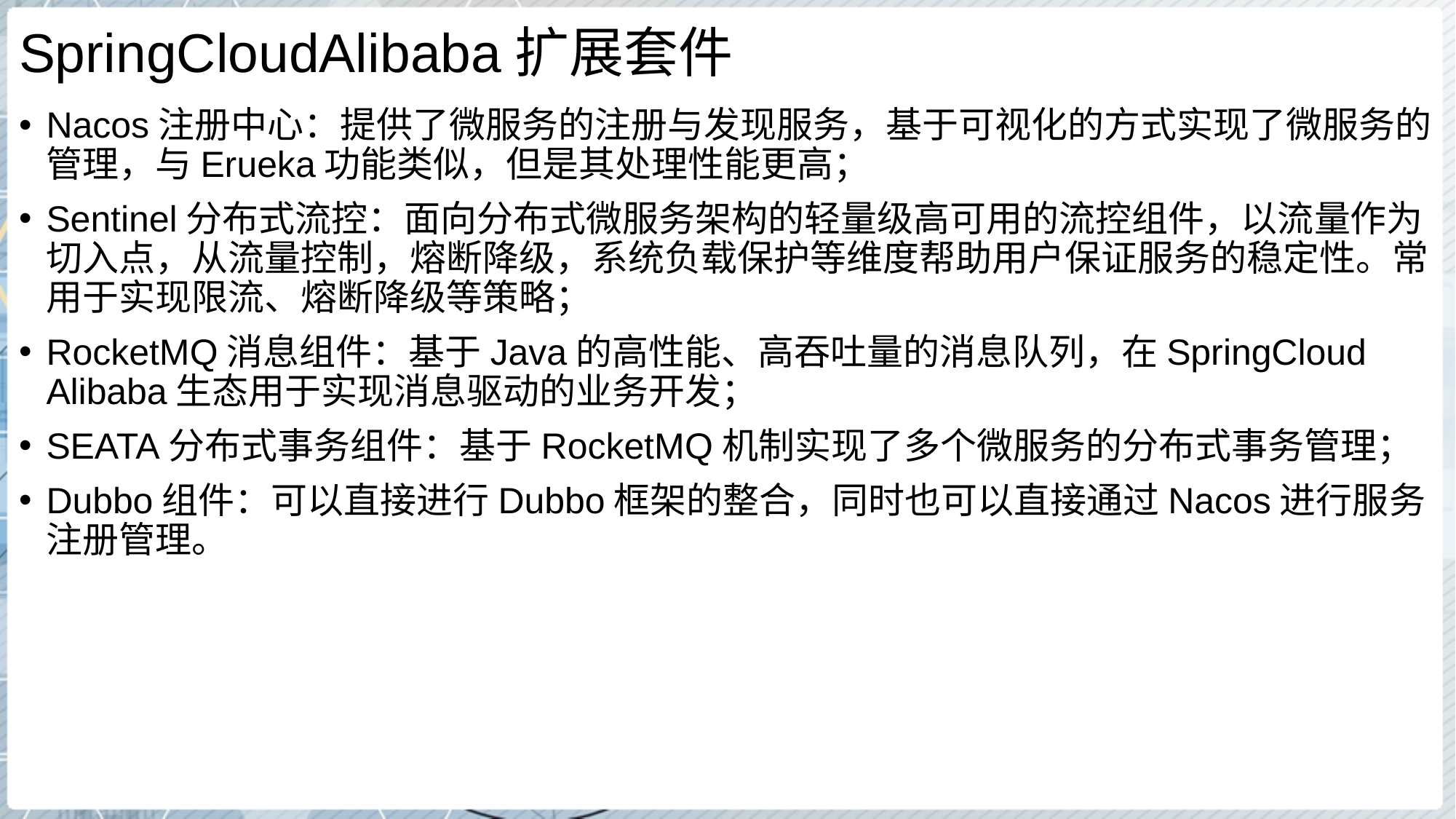

# SpringCloudAlibaba扩展套件
Nacos注册中心：提供了微服务的注册与发现服务，基于可视化的方式实现了微服务的管理，与Erueka功能类似，但是其处理性能更高；
Sentinel分布式流控：面向分布式微服务架构的轻量级高可用的流控组件，以流量作为切入点，从流量控制，熔断降级，系统负载保护等维度帮助用户保证服务的稳定性。常用于实现限流、熔断降级等策略；
RocketMQ消息组件：基于Java的高性能、高吞吐量的消息队列，在SpringCloud Alibaba生态用于实现消息驱动的业务开发；
SEATA分布式事务组件：基于RocketMQ机制实现了多个微服务的分布式事务管理；
Dubbo组件：可以直接进行Dubbo框架的整合，同时也可以直接通过Nacos进行服务注册管理。